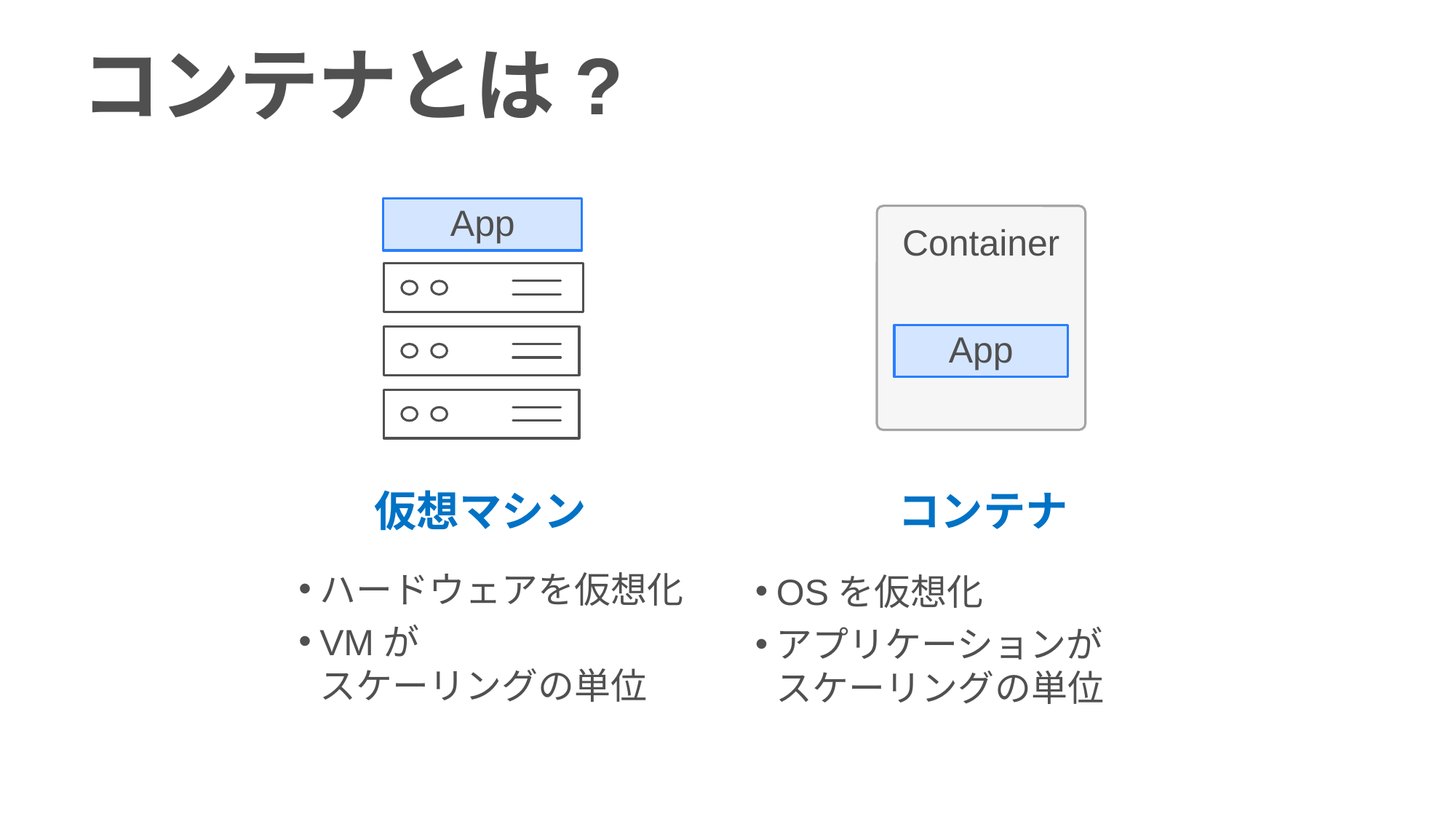

コンテナとは?

Container
App
App

仮想マシン
コンテナ
ハードウェアを仮想化
VMが
スケーリングの単位
OSを仮想化
アプリケーションが
スケーリングの単位